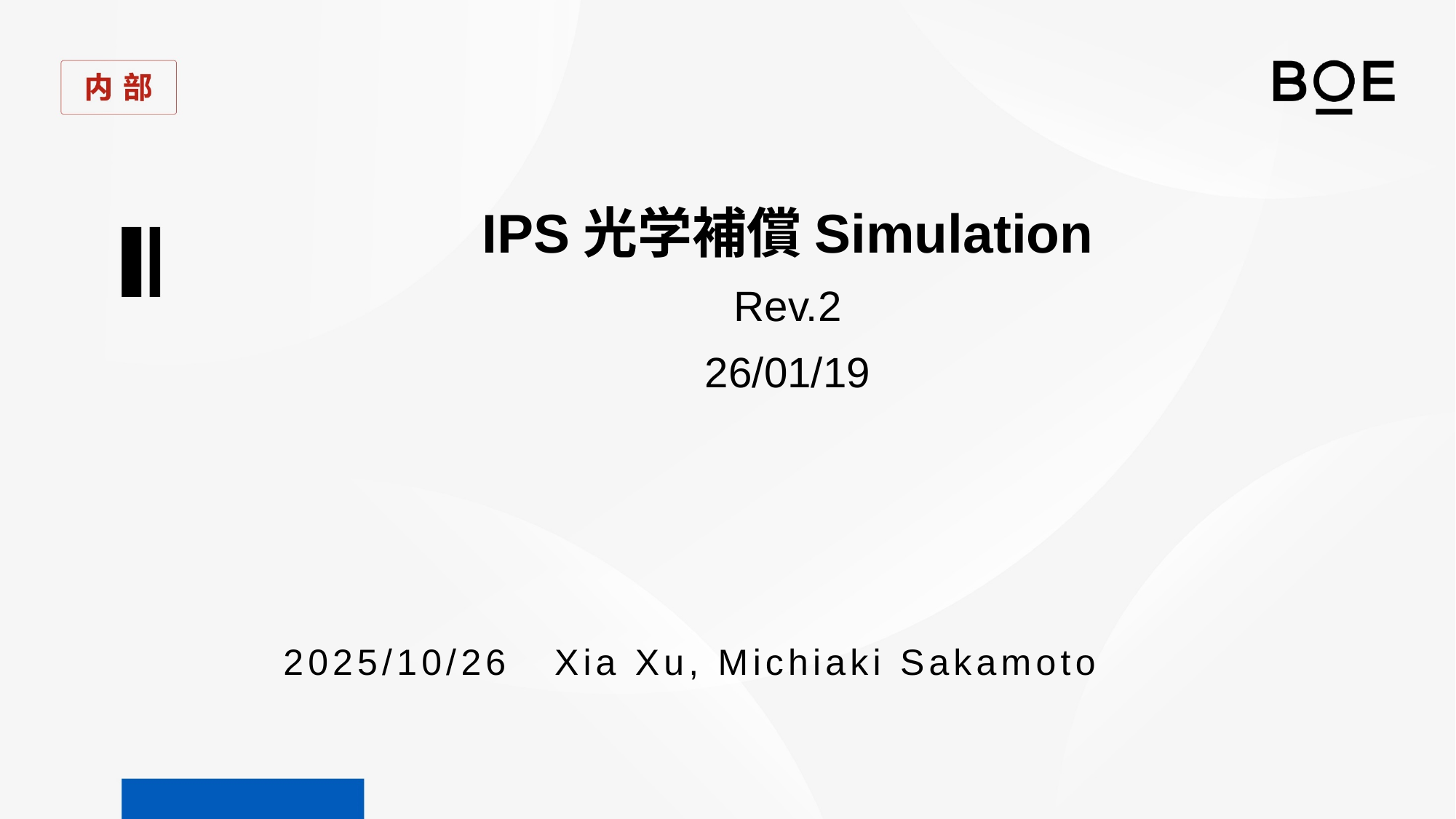

IPS光学補償Simulation
Rev.2
26/01/19
2025/10/26   Xia Xu, Michiaki Sakamoto